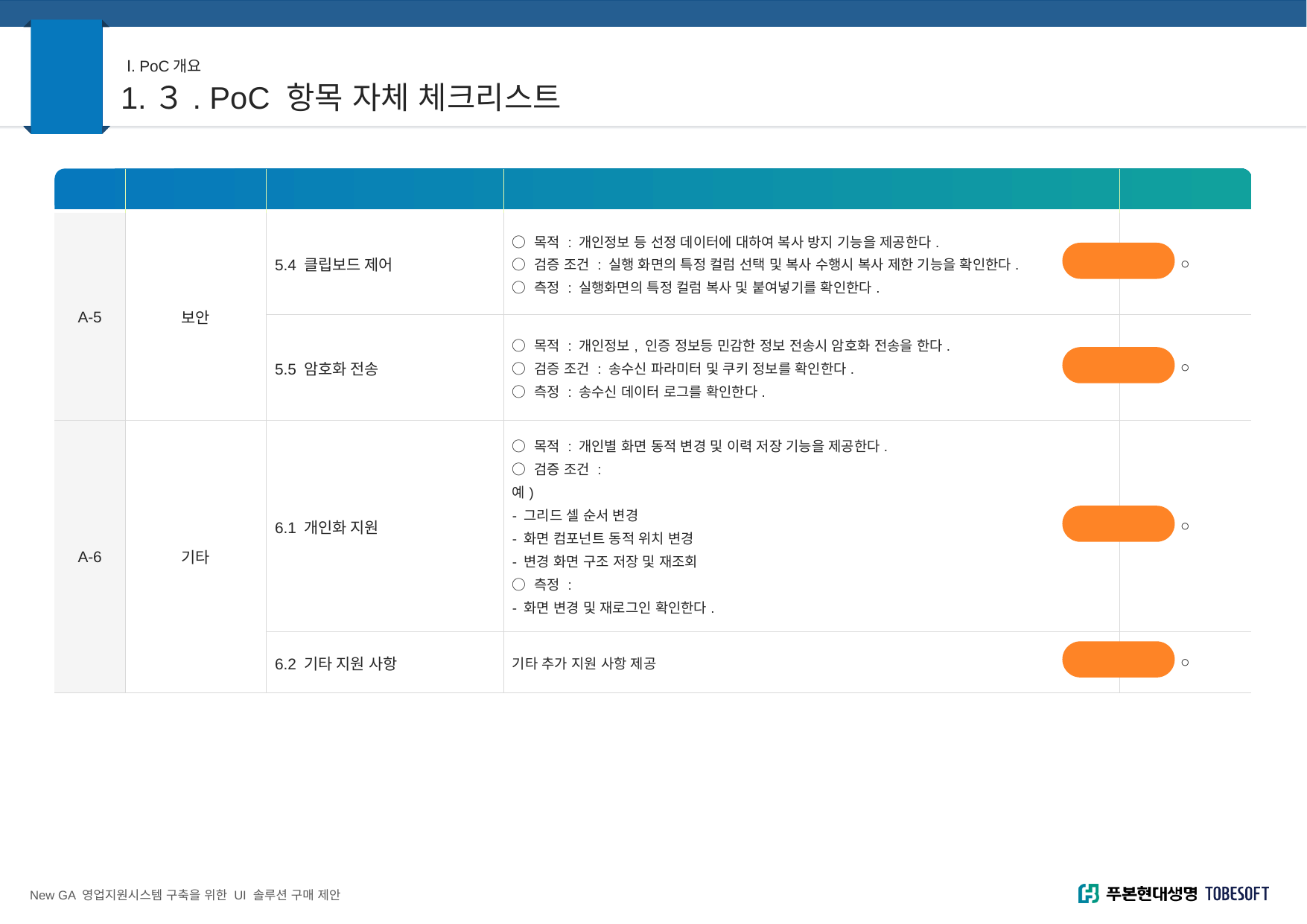

#. 별첨
Ⅰ
Ⅰ. PoC개요
1.３. PoC 항목 자체 체크리스트
| 번호 | 분류 | 평가항목 | 시나리오 | 지원여부 (O/X/△) |
| --- | --- | --- | --- | --- |
| A-5 | 보안 | 5.4 클립보드 제어 | ○ 목적 : 개인정보 등 선정 데이터에 대하여 복사 방지 기능을 제공한다. ○ 검증 조건 : 실행 화면의 특정 컬럼 선택 및 복사 수행시 복사 제한 기능을 확인한다. ○ 측정 : 실행화면의 특정 컬럼 복사 및 붙여넣기를 확인한다. | ○ |
|  |  | 5.5 암호화 전송 | ○ 목적 : 개인정보, 인증 정보등 민감한 정보 전송시 암호화 전송을 한다. ○ 검증 조건 : 송수신 파라미터 및 쿠키 정보를 확인한다. ○ 측정 : 송수신 데이터 로그를 확인한다. | ○ |
| A-6 | 기타 | 6.1 개인화 지원 | ○ 목적 : 개인별 화면 동적 변경 및 이력 저장 기능을 제공한다. ○ 검증 조건 : 예) - 그리드 셀 순서 변경 - 화면 컴포넌트 동적 위치 변경 - 변경 화면 구조 저장 및 재조회 ○ 측정 : - 화면 변경 및 재로그인 확인한다. | ○ |
|  |  | 6.2 기타 지원 사항 | 기타 추가 지원 사항 제공 | ○ |

시연

시연

시연

시연